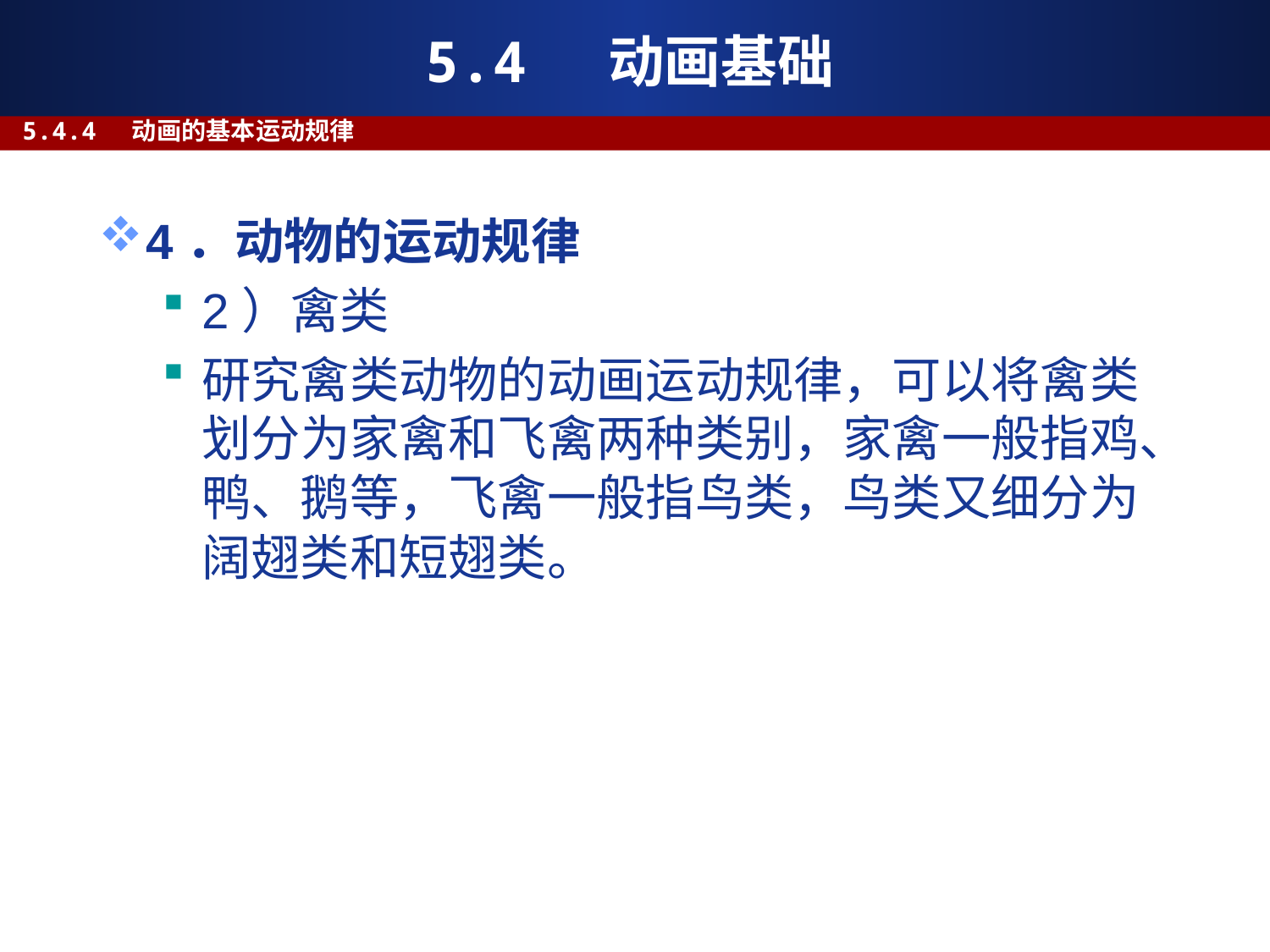

# 5.4  动画基础
5.4.4  动画的基本运动规律
4．动物的运动规律
2）禽类
研究禽类动物的动画运动规律，可以将禽类划分为家禽和飞禽两种类别，家禽一般指鸡、鸭、鹅等，飞禽一般指鸟类，鸟类又细分为阔翅类和短翅类。